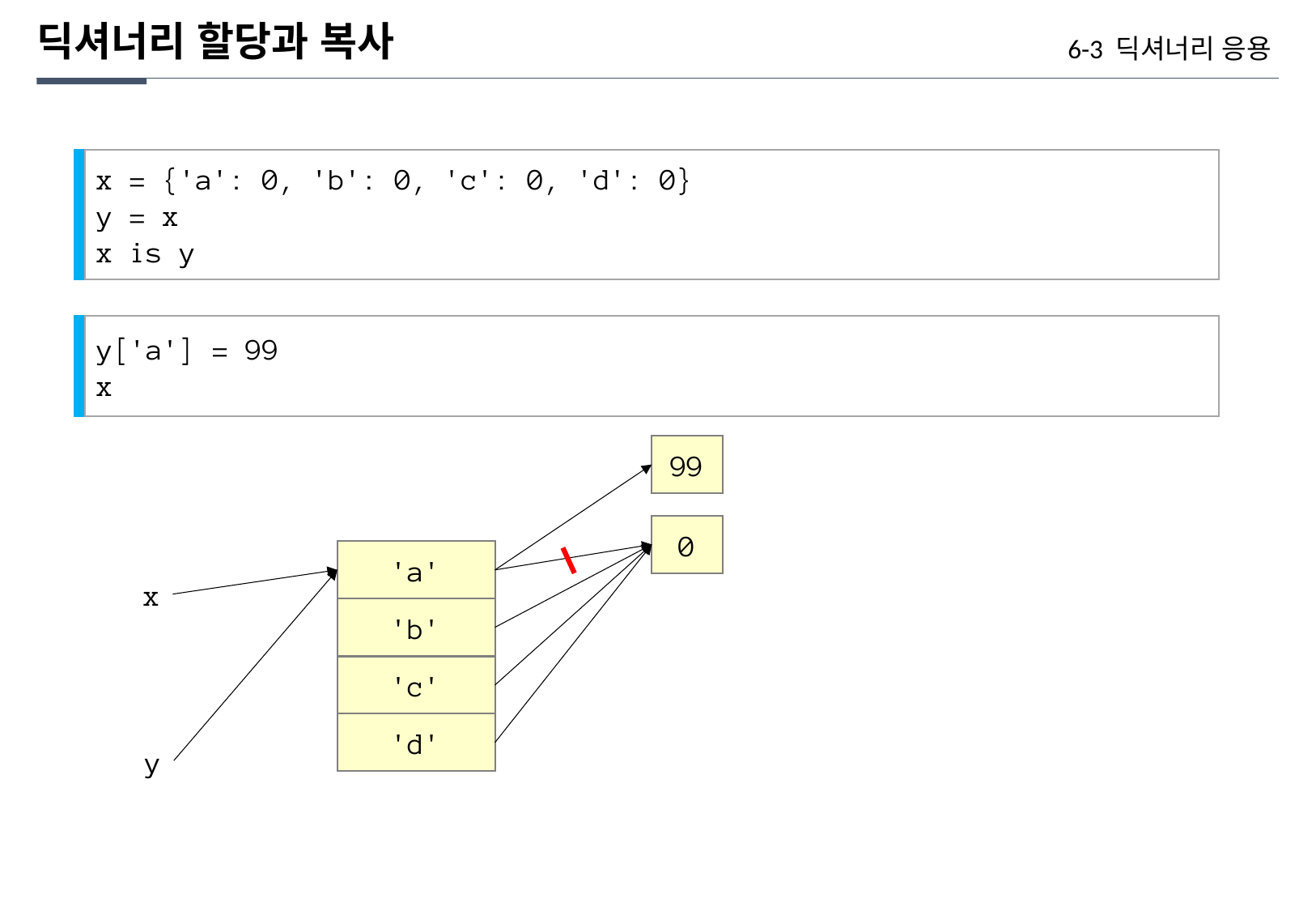

딕셔너리 할당과 복사
6-3 딕셔너리 응용

x = {'a': 0, 'b': 0, 'c': 0, 'd': 0}
y = x
x is y

y['a'] = 99
x
99
0
'a'
x
'b'
'c'
'd'
y